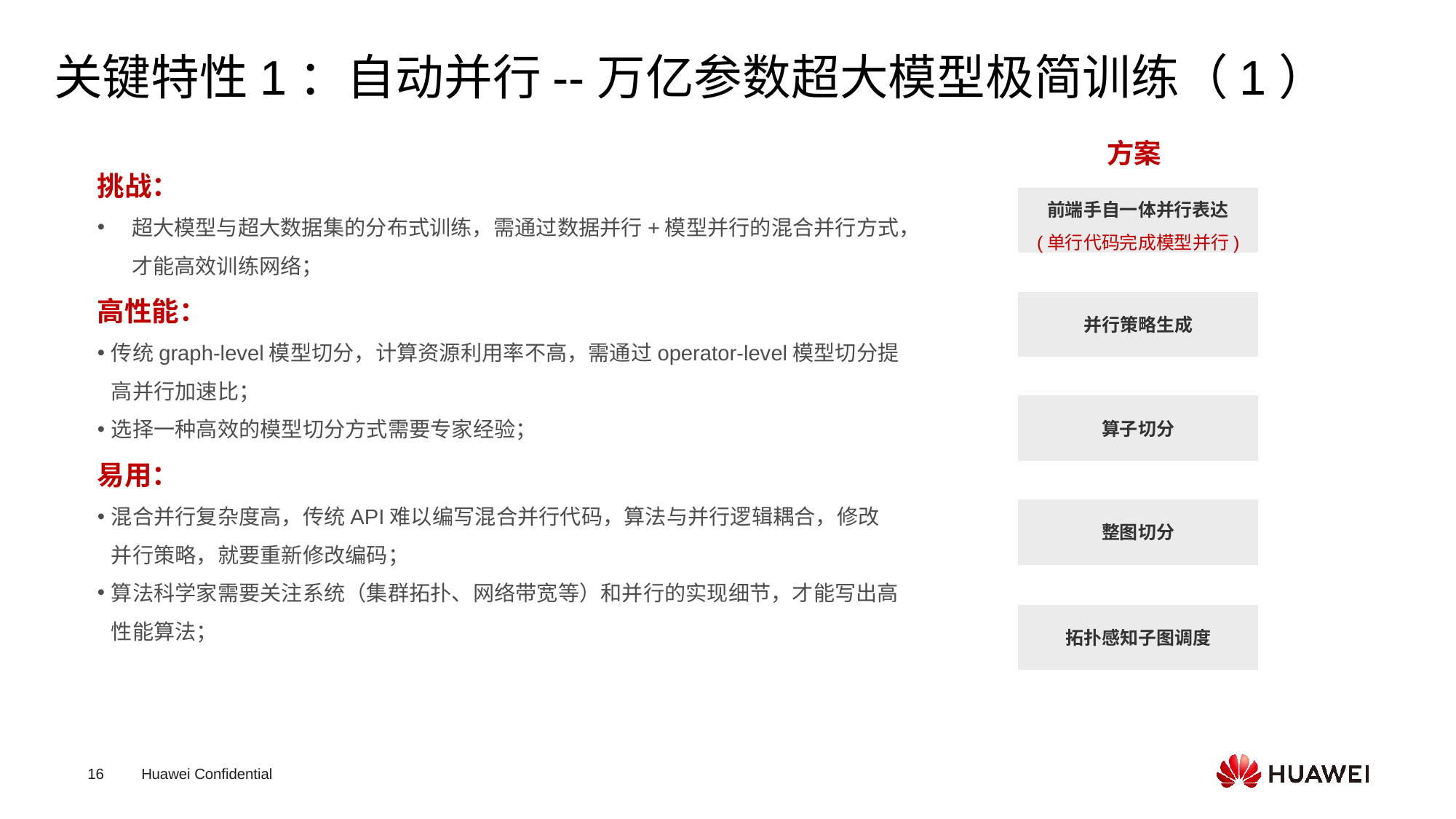

# 关键特性1：自动并行--万亿参数超大模型极简训练（1）
方案
挑战：
超大模型与超大数据集的分布式训练，需通过数据并行+模型并行的混合并行方式，才能高效训练网络；
高性能：
传统graph-level模型切分，计算资源利用率不高，需通过operator-level模型切分提高并行加速比；
选择一种高效的模型切分方式需要专家经验；
易用：
混合并行复杂度高，传统API难以编写混合并行代码，算法与并行逻辑耦合，修改并行策略，就要重新修改编码；
算法科学家需要关注系统（集群拓扑、网络带宽等）和并行的实现细节，才能写出高性能算法；

前端手自一体并行表达
(单行代码完成模型并行)
并行策略生成
算子切分
整图切分
拓扑感知子图调度